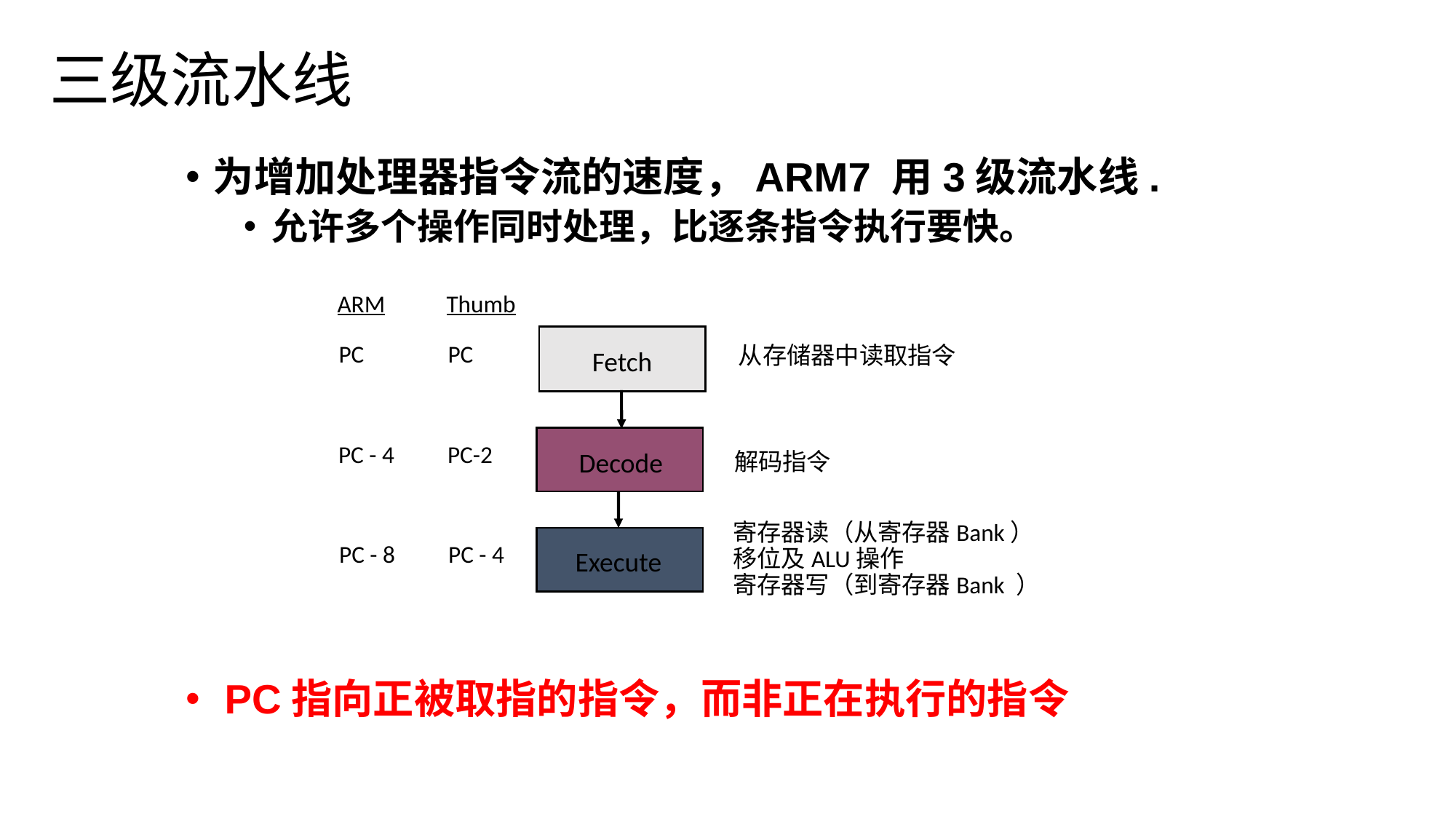

# 三级流水线
为增加处理器指令流的速度，ARM7 用3级流水线.
允许多个操作同时处理，比逐条指令执行要快。

 PC指向正被取指的指令，而非正在执行的指令
ARM	Thumb

PC	PC
从存储器中读取指令
Fetch

PC - 4	PC-2
Decode
解码指令

寄存器读（从寄存器Bank）
移位及ALU操作
寄存器写（到寄存器Bank ）

PC - 8	PC - 4
Execute